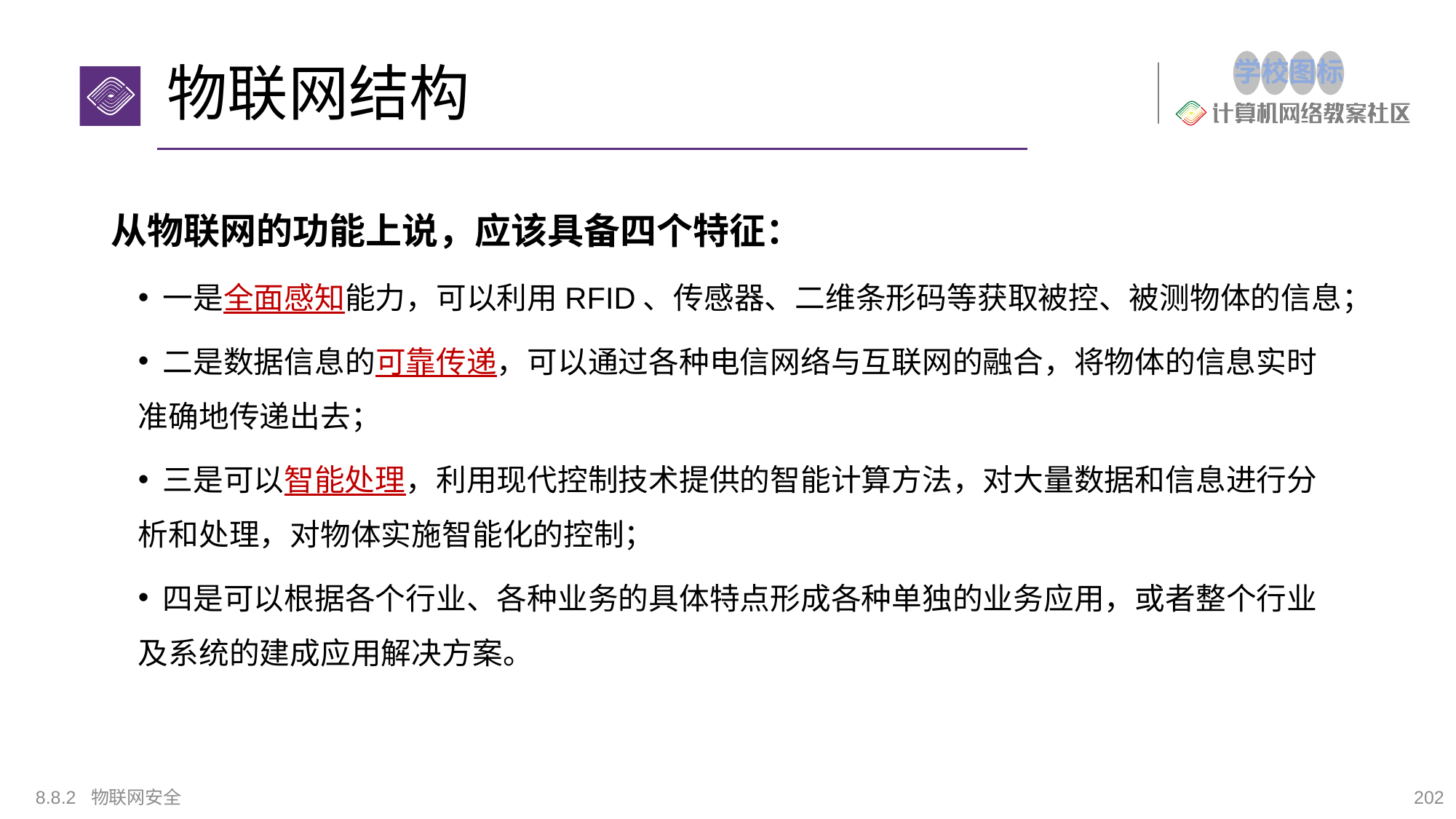

# 物联网结构
从物联网的功能上说，应该具备四个特征：
 一是全面感知能力，可以利用RFID、传感器、二维条形码等获取被控、被测物体的信息；
 二是数据信息的可靠传递，可以通过各种电信网络与互联网的融合，将物体的信息实时准确地传递出去；
 三是可以智能处理，利用现代控制技术提供的智能计算方法，对大量数据和信息进行分析和处理，对物体实施智能化的控制；
 四是可以根据各个行业、各种业务的具体特点形成各种单独的业务应用，或者整个行业及系统的建成应用解决方案。
8.8.2  物联网安全
202